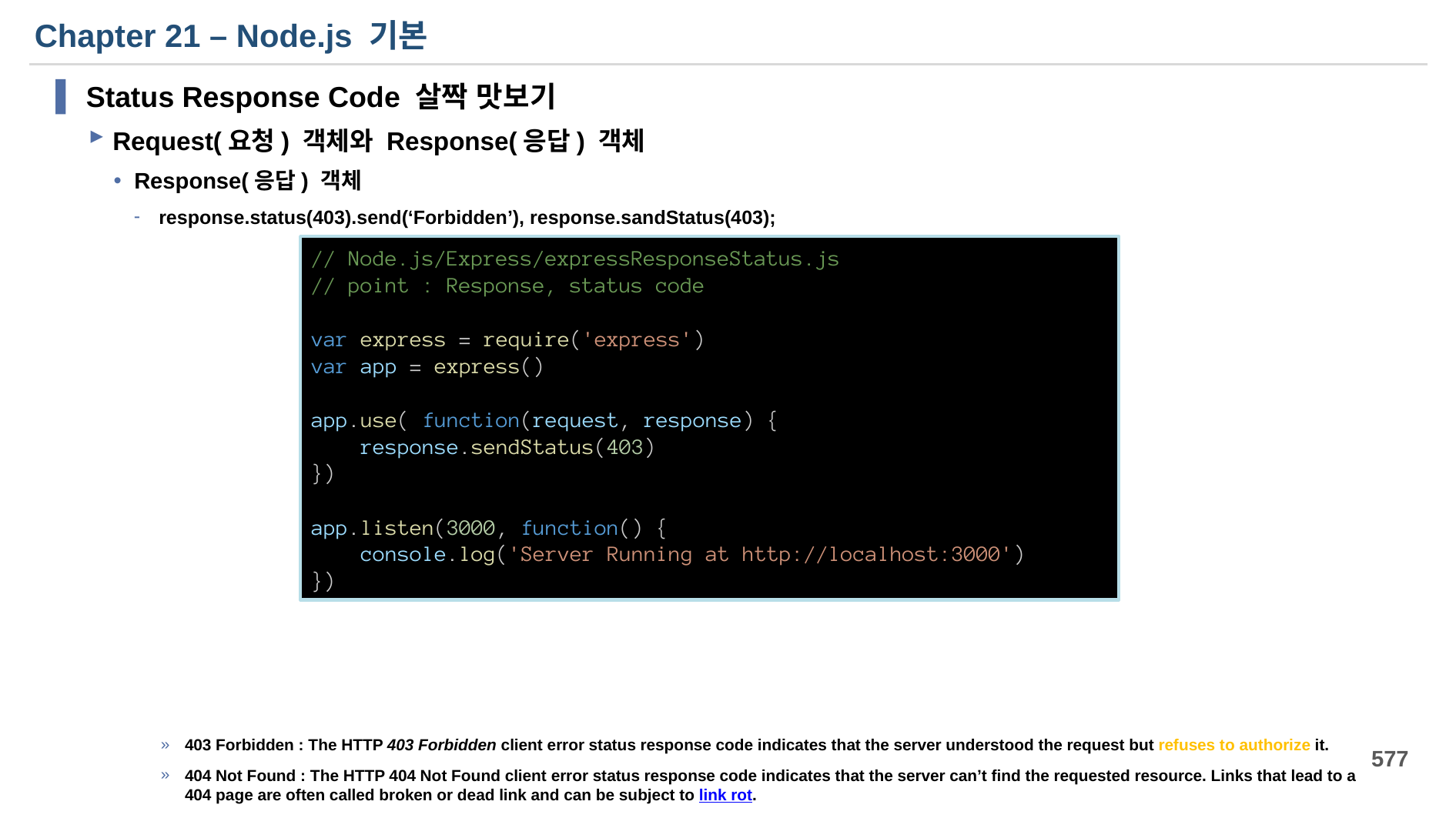

# Chapter 21 – Node.js 기본
Status Response Code 살짝 맛보기
Request(요청) 객체와 Response(응답) 객체
Response(응답) 객체
response.status(403).send(‘Forbidden’), response.sandStatus(403);

403 Forbidden : The HTTP 403 Forbidden client error status response code indicates that the server understood the request but refuses to authorize it.
404 Not Found : The HTTP 404 Not Found client error status response code indicates that the server can’t find the requested resource. Links that lead to a 404 page are often called broken or dead link and can be subject to link rot.
200 OK : The HTTP 200 OK success status response code indicates the request has succeeded. A 200 response is cacheable by default.
// Node.js/Express/expressResponseStatus.js
// point : Response, status code
var express = require('express')
var app = express()
app.use( function(request, response) {
    response.sendStatus(403)
})
app.listen(3000, function() {
    console.log('Server Running at http://localhost:3000')
})
577